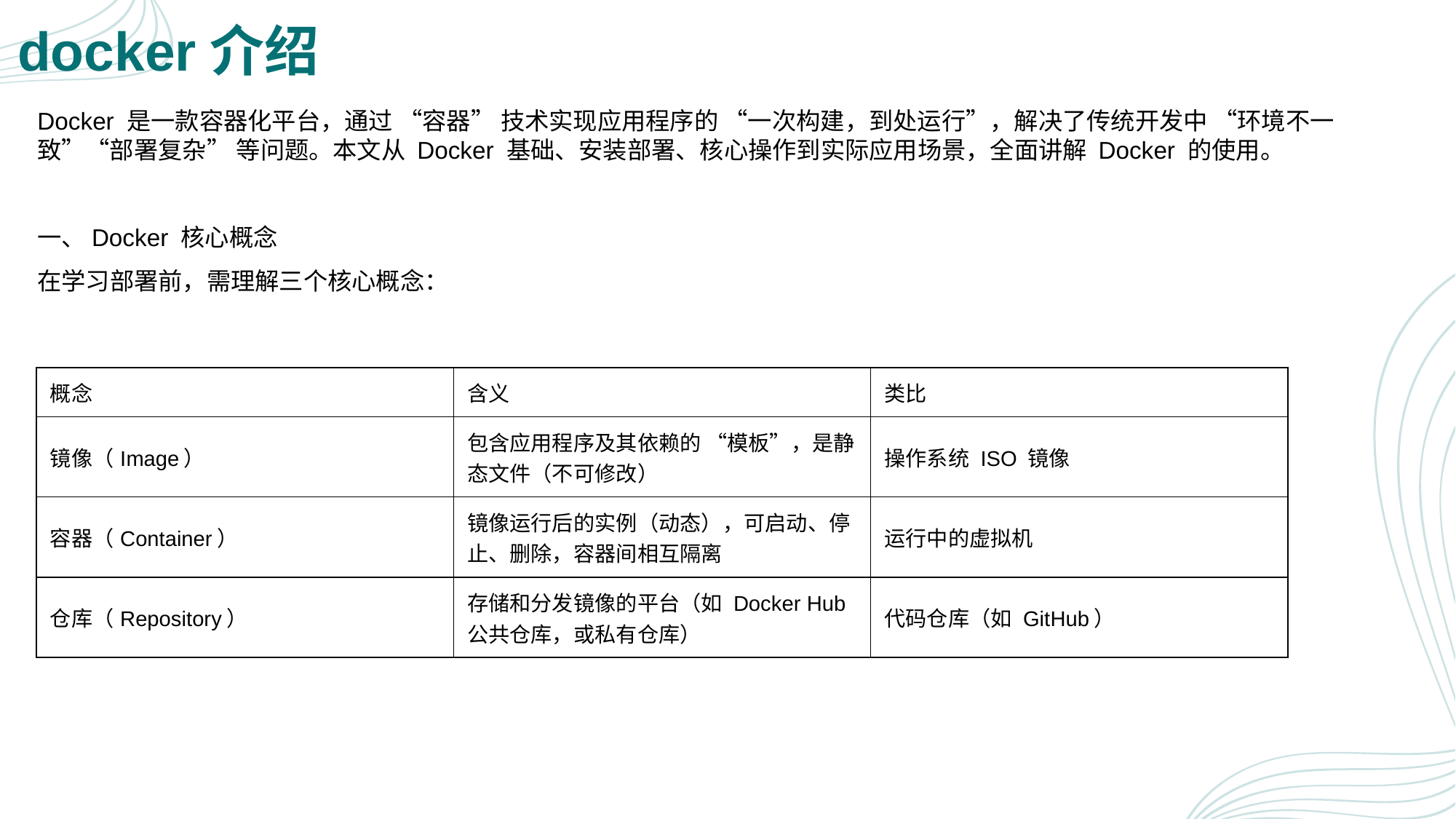

# docker介绍
Docker 是一款容器化平台，通过 “容器” 技术实现应用程序的 “一次构建，到处运行”，解决了传统开发中 “环境不一致”“部署复杂” 等问题。本文从 Docker 基础、安装部署、核心操作到实际应用场景，全面讲解 Docker 的使用。

一、Docker 核心概念
在学习部署前，需理解三个核心概念：
| 概念 | 含义 | 类比 |
| --- | --- | --- |
| 镜像（Image） | 包含应用程序及其依赖的 “模板”，是静态文件（不可修改） | 操作系统 ISO 镜像 |
| 容器（Container） | 镜像运行后的实例（动态），可启动、停止、删除，容器间相互隔离 | 运行中的虚拟机 |
| 仓库（Repository） | 存储和分发镜像的平台（如 Docker Hub 公共仓库，或私有仓库） | 代码仓库（如 GitHub） |